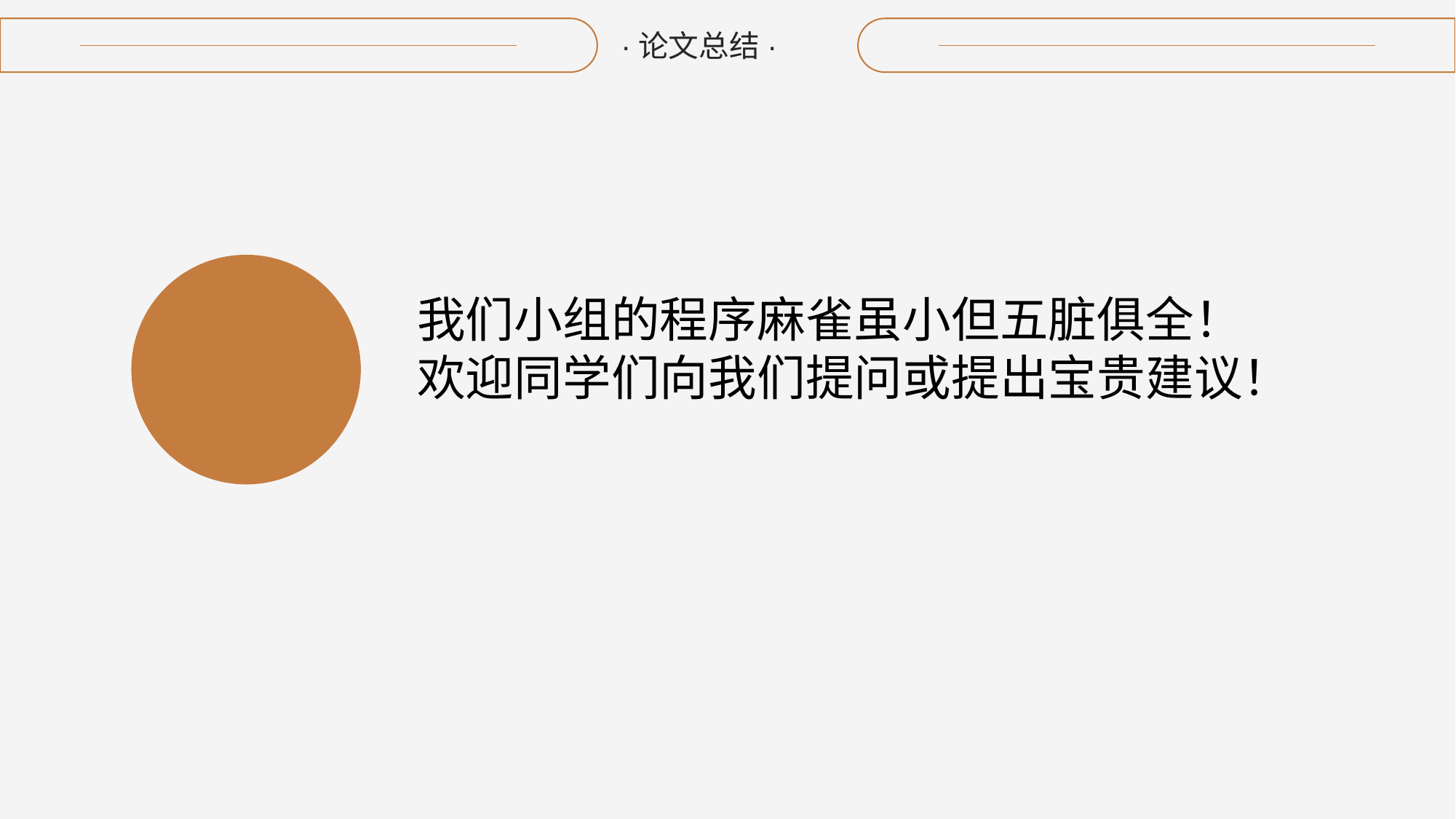

·论文总结·

我们小组的程序麻雀虽小但五脏俱全！欢迎同学们向我们提问或提出宝贵建议！